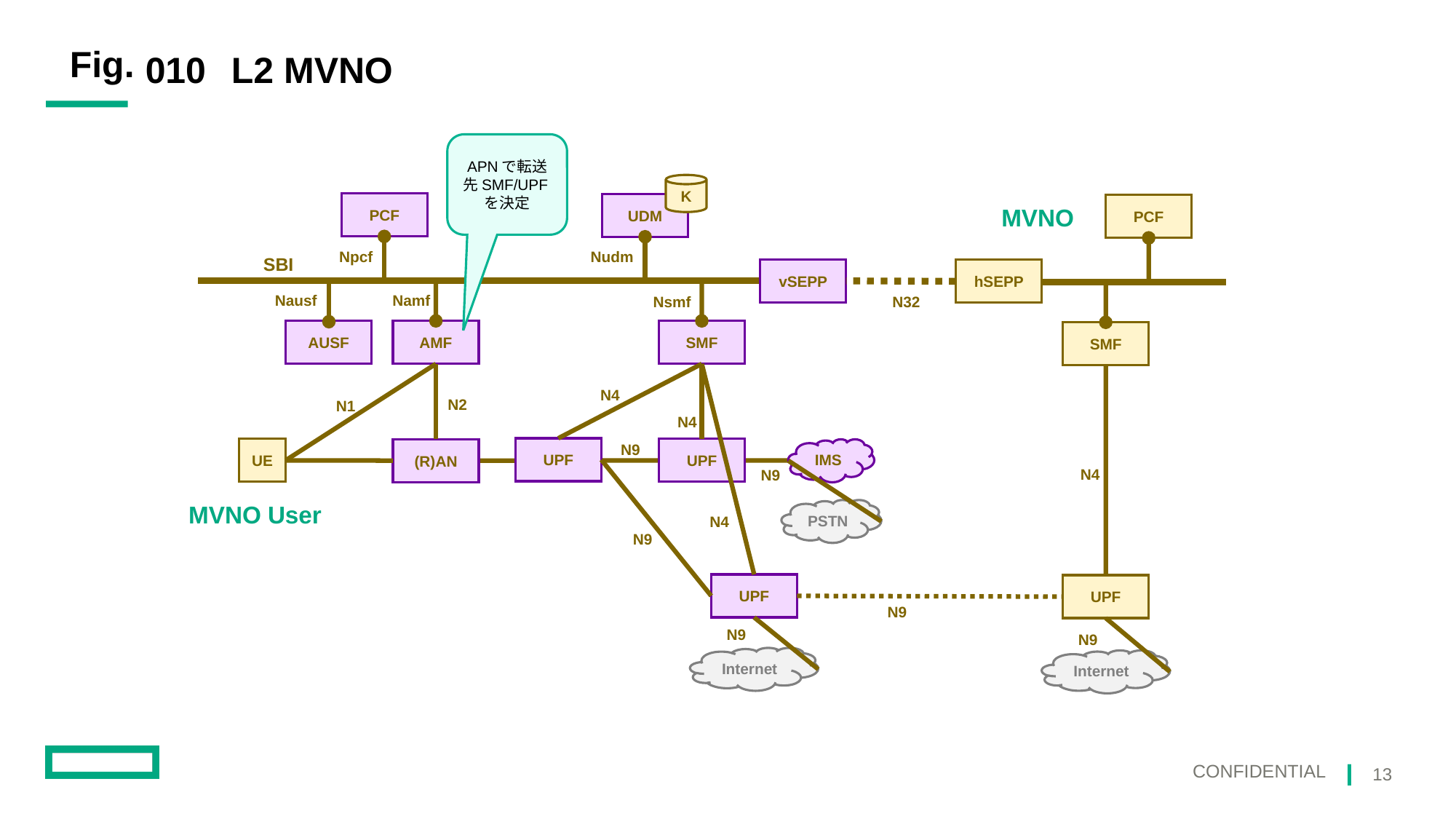

010
# L2 MVNO
APNで転送先SMF/UPFを決定
K
PCF
UDM
PCF
MVNO
Npcf
Nudm
SBI
vSEPP
hSEPP
Nausf
Namf
N32
Nsmf
AUSF
AMF
SMF
SMF
N4
N2
N1
N4
N9
UPF
UE
UPF
(R)AN
IMS
N4
N9
MVNO User
PSTN
N4
N9
UPF
UPF
N9
N9
N9
Internet
Internet
13
Confidential